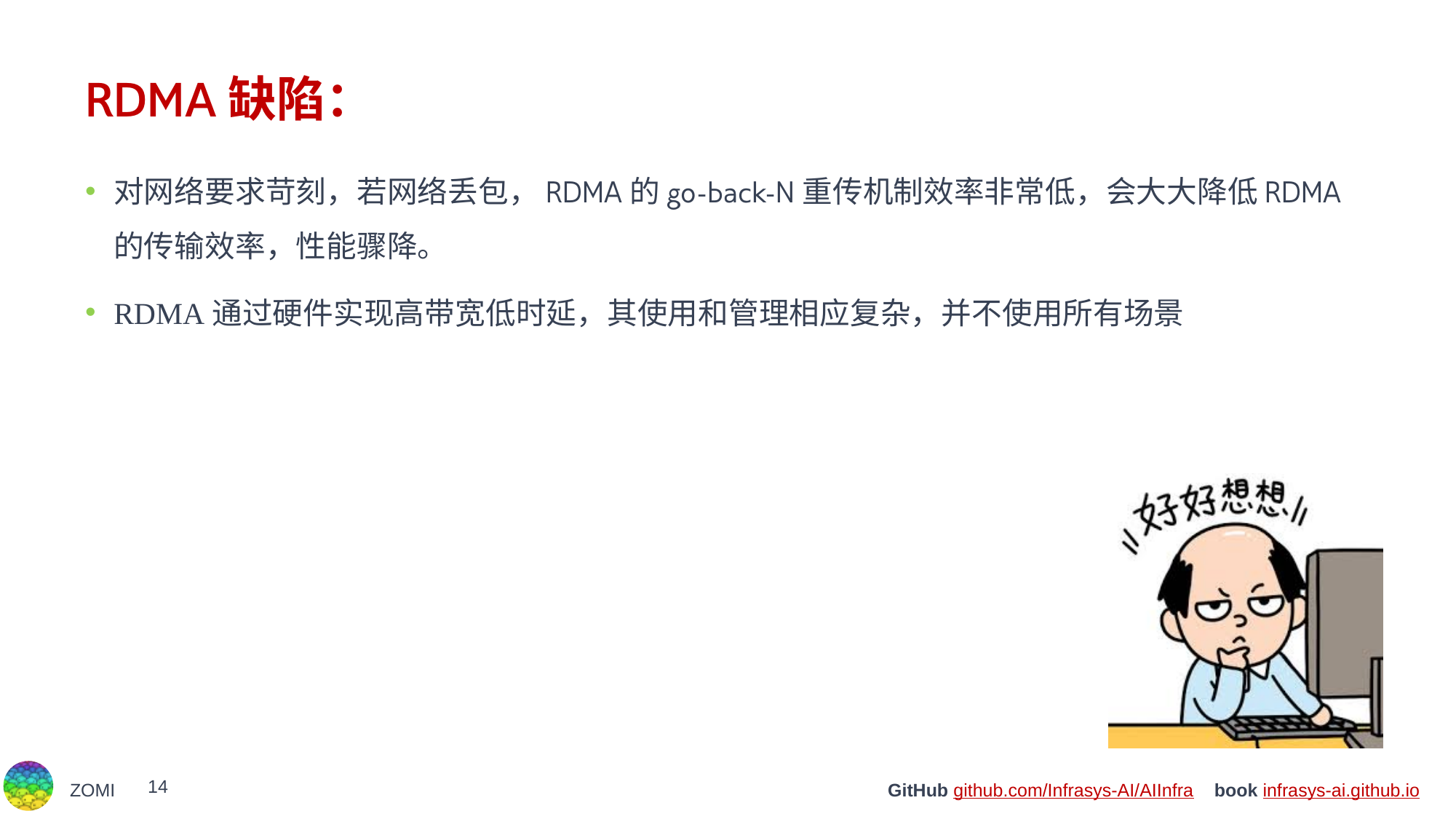

# RDMA缺陷：
对网络要求苛刻，若网络丢包，RDMA的go-back-N重传机制效率非常低，会大大降低RDMA的传输效率，性能骤降。
RDMA通过硬件实现高带宽低时延，其使用和管理相应复杂，并不使用所有场景